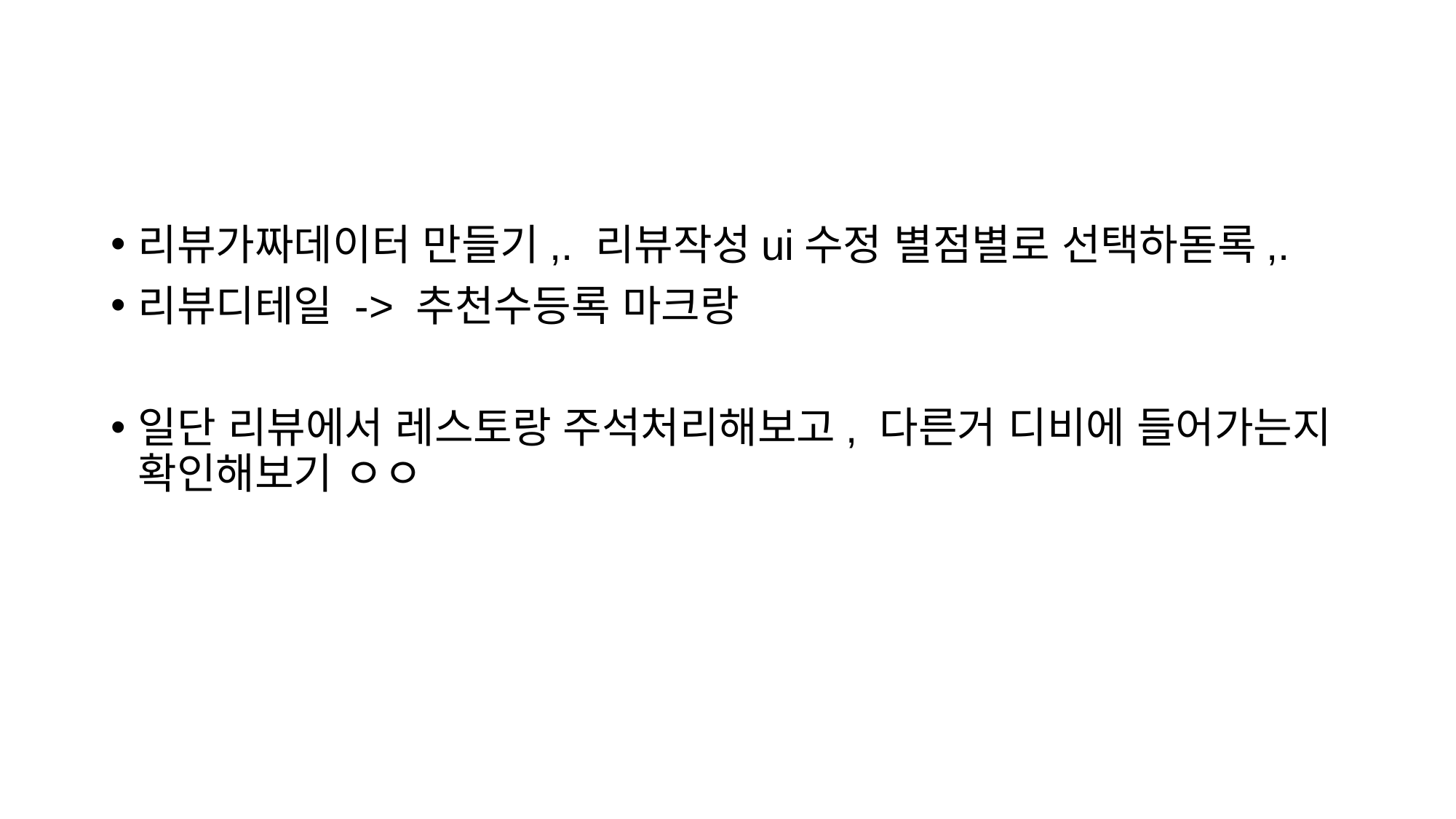

리뷰가짜데이터 만들기,. 리뷰작성ui수정 별점별로 선택하돋록,.
리뷰디테일 -> 추천수등록 마크랑

일단 리뷰에서 레스토랑 주석처리해보고, 다른거 디비에 들어가는지 확인해보기 ㅇㅇ